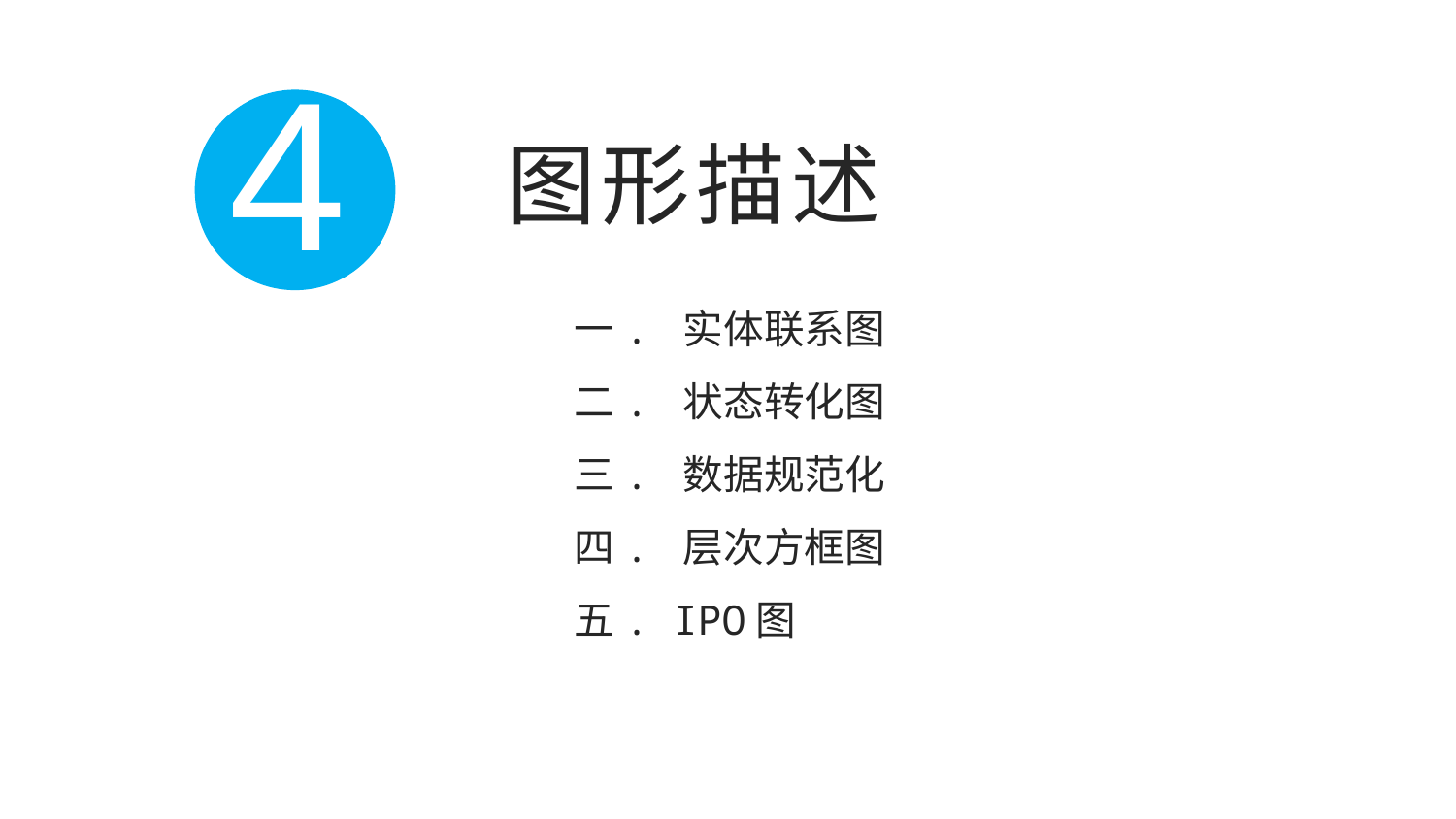

4

图形描述
一. 实体联系图
二. 状态转化图
三. 数据规范化
四. 层次方框图
五. IPO图